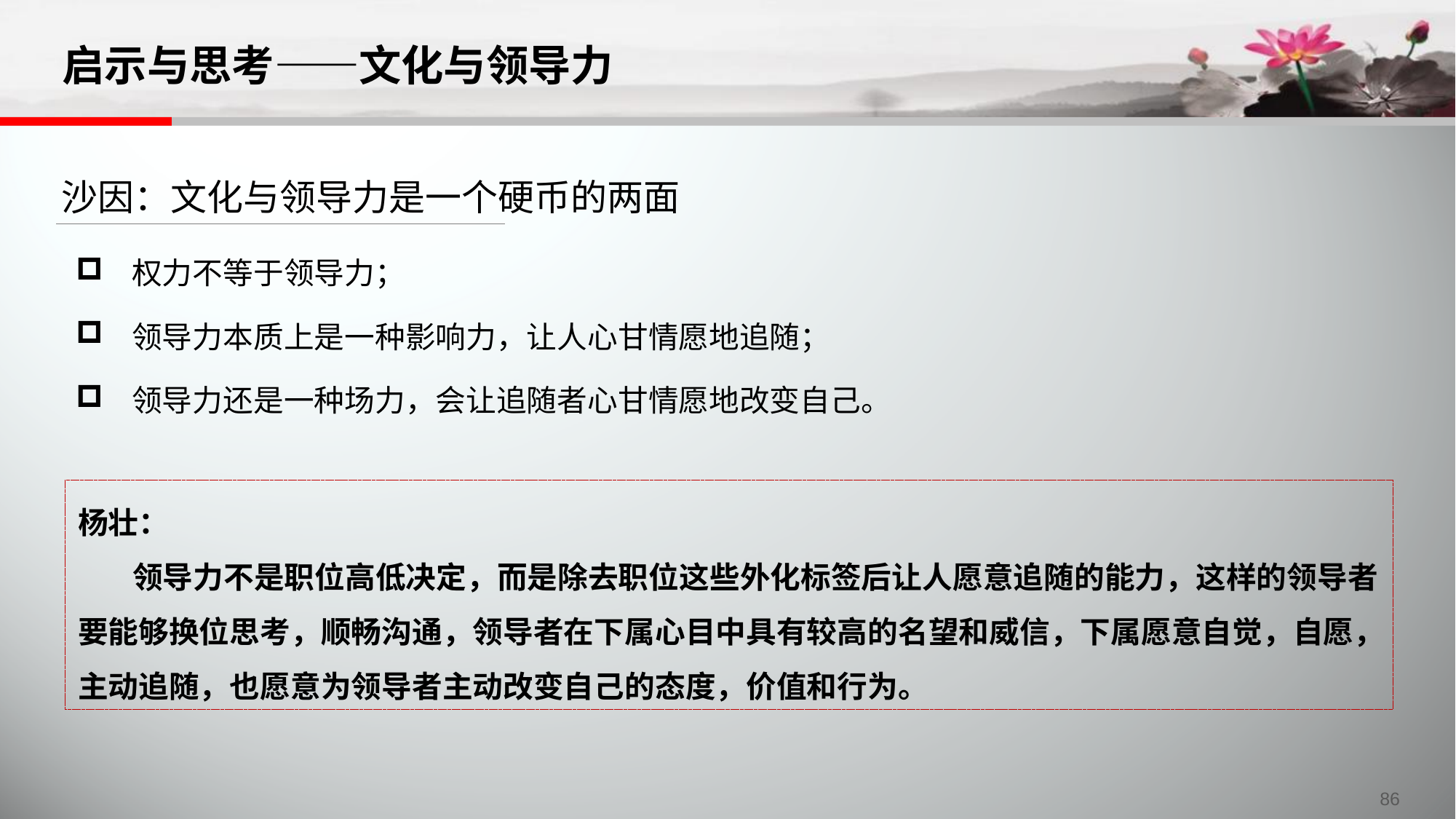

# 启示与思考——文化与领导力
沙因：文化与领导力是一个硬币的两面
权力不等于领导力；
领导力本质上是一种影响力，让人心甘情愿地追随；
领导力还是一种场力，会让追随者心甘情愿地改变自己。
杨壮：
领导力不是职位高低决定，而是除去职位这些外化标签后让人愿意追随的能力，这样的领导者要能够换位思考，顺畅沟通，领导者在下属心目中具有较高的名望和威信，下属愿意自觉，自愿，主动追随，也愿意为领导者主动改变自己的态度，价值和行为。
86